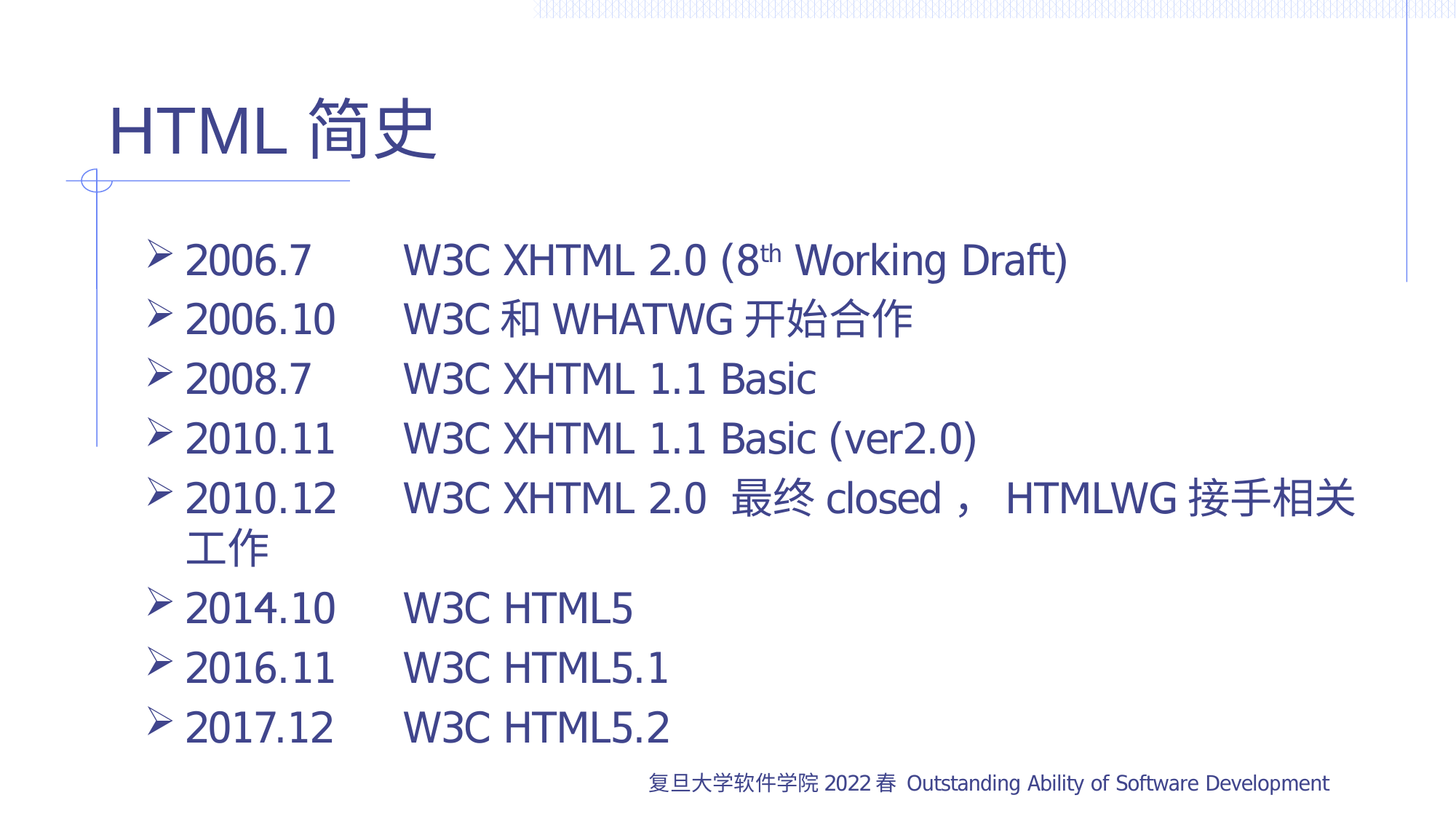

# HTML简史
2006.7	W3C XHTML 2.0 (8th Working Draft)
2006.10	W3C和WHATWG开始合作
2008.7	W3C XHTML 1.1 Basic
2010.11	W3C XHTML 1.1 Basic (ver2.0)
2010.12 	W3C XHTML 2.0 最终closed，HTMLWG接手相关工作
2014.10	W3C HTML5
2016.11	W3C HTML5.1
2017.12	W3C HTML5.2